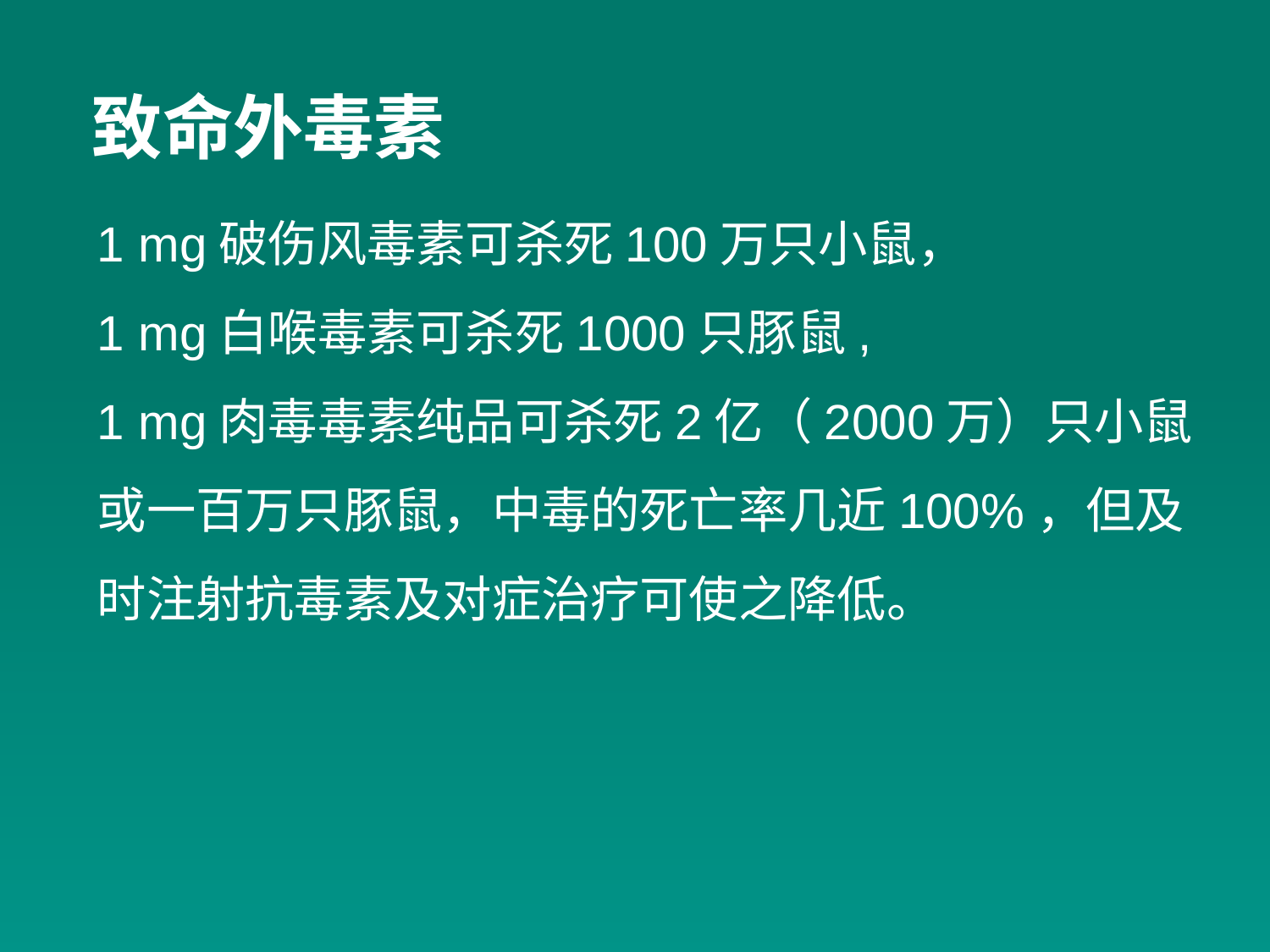

致命外毒素
1 mg破伤风毒素可杀死100万只小鼠，
1 mg白喉毒素可杀死1000只豚鼠,
1 mg肉毒毒素纯品可杀死2亿（2000万）只小鼠或一百万只豚鼠，中毒的死亡率几近100%，但及时注射抗毒素及对症治疗可使之降低。